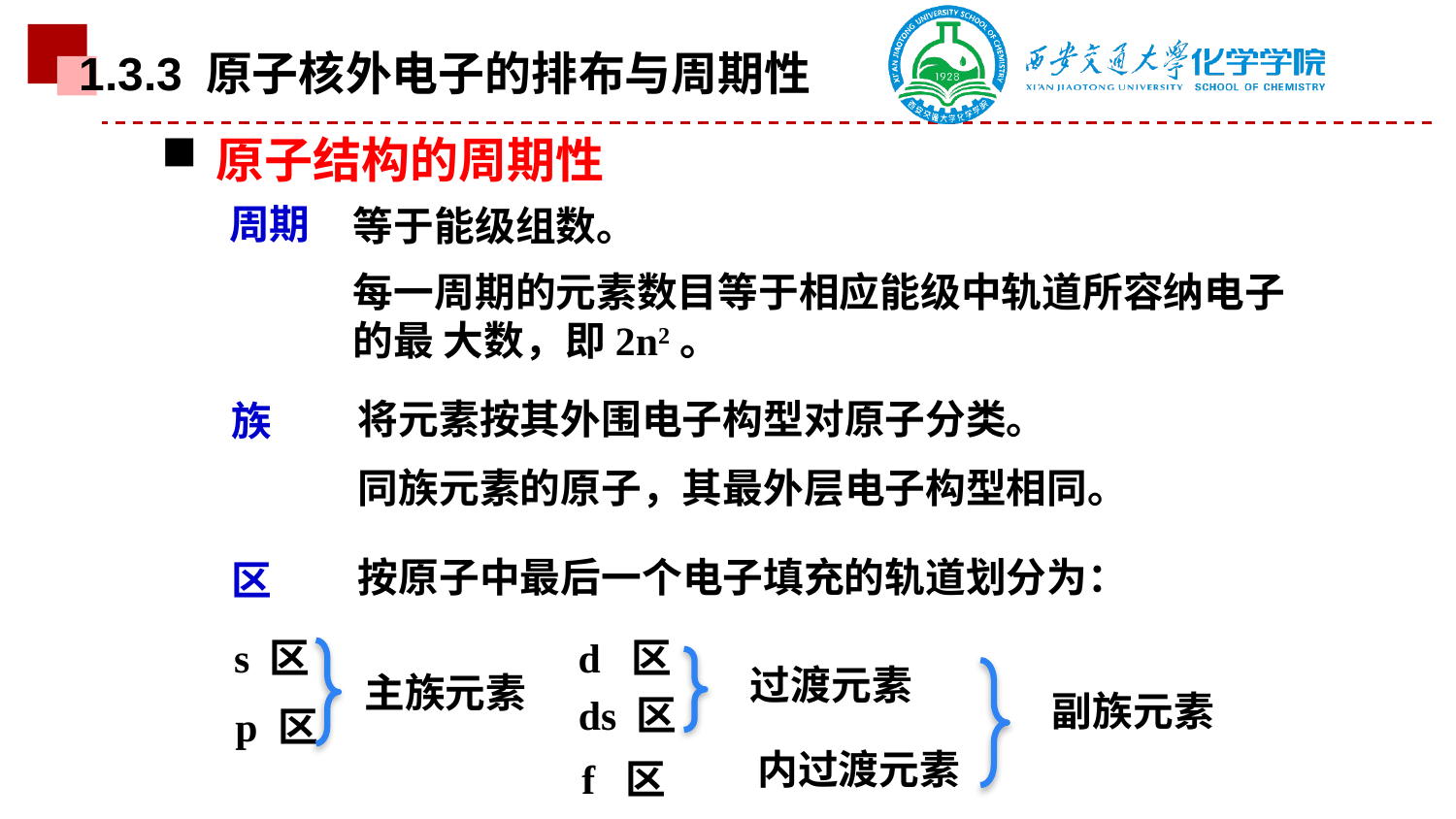

1.3.3 原子核外电子的排布与周期性
原子结构的周期性
周期
等于能级组数。
每一周期的元素数目等于相应能级中轨道所容纳电子的最 大数，即2n2。
将元素按其外围电子构型对原子分类。
族
同族元素的原子，其最外层电子构型相同。
按原子中最后一个电子填充的轨道划分为：
区
s 区
d  区

过渡元素
主族元素

副族元素
ds 区
p 区
 内过渡元素
f  区